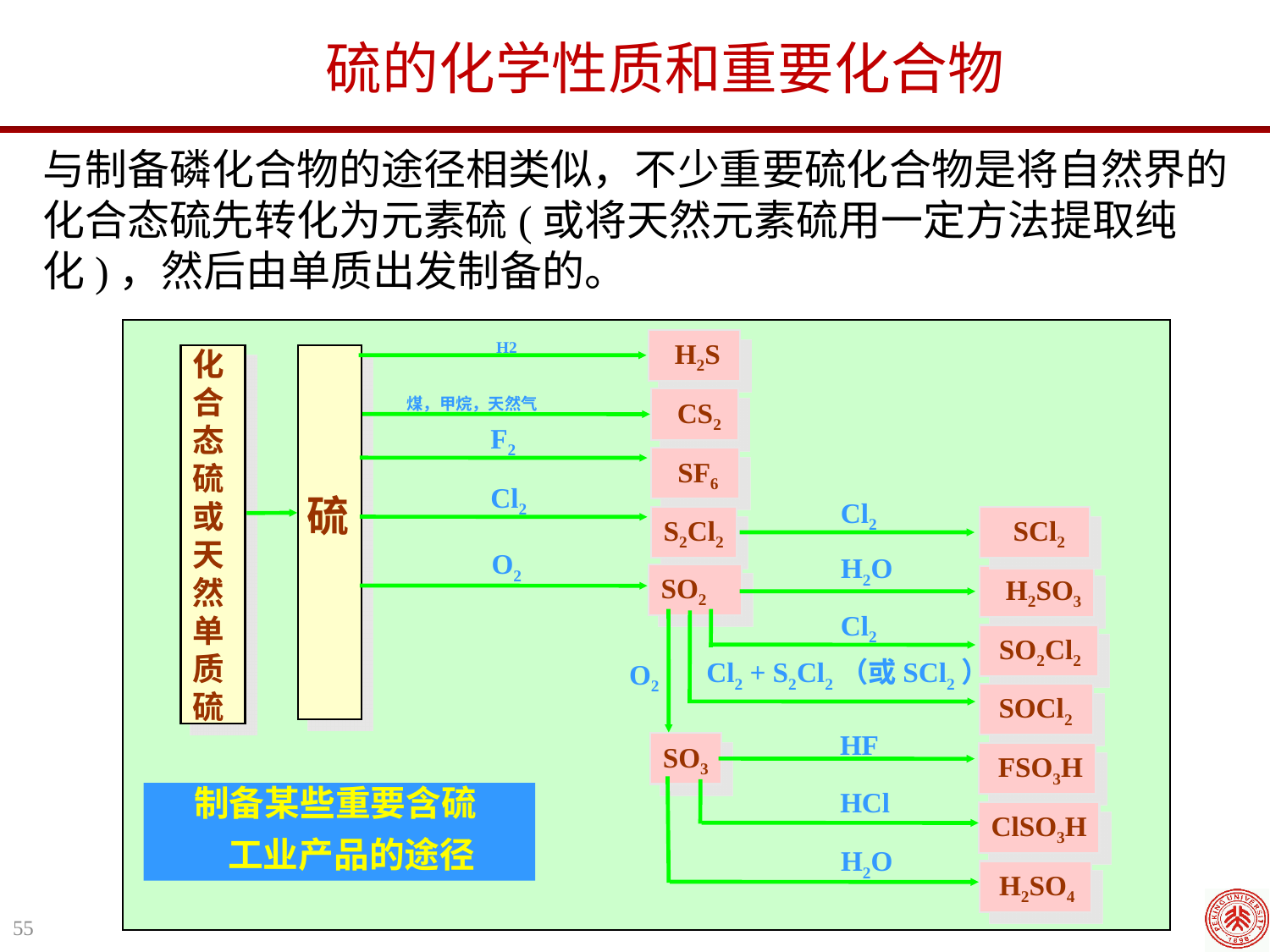

硫的化学性质和重要化合物

与制备磷化合物的途径相类似，不少重要硫化合物是将自然界的化合态硫先转化为元素硫(或将天然元素硫用一定方法提取纯化)，然后由单质出发制备的。
H2

  H2S
化合态硫或天然单质硫

煤，甲烷，天然气
  CS2

F2
  SF6

Cl2
硫
Cl2
S2Cl2
   SCl2

O2
H2O
SO2
  H2SO3

Cl2

 SO2Cl2

Cl2 + S2Cl2（或SCl2）
O2
 SOCl2

HF
SO3
 FSO3H

HCl
制备某些重要含硫
  工业产品的途径

ClSO3H

H2O
 H2SO4

55